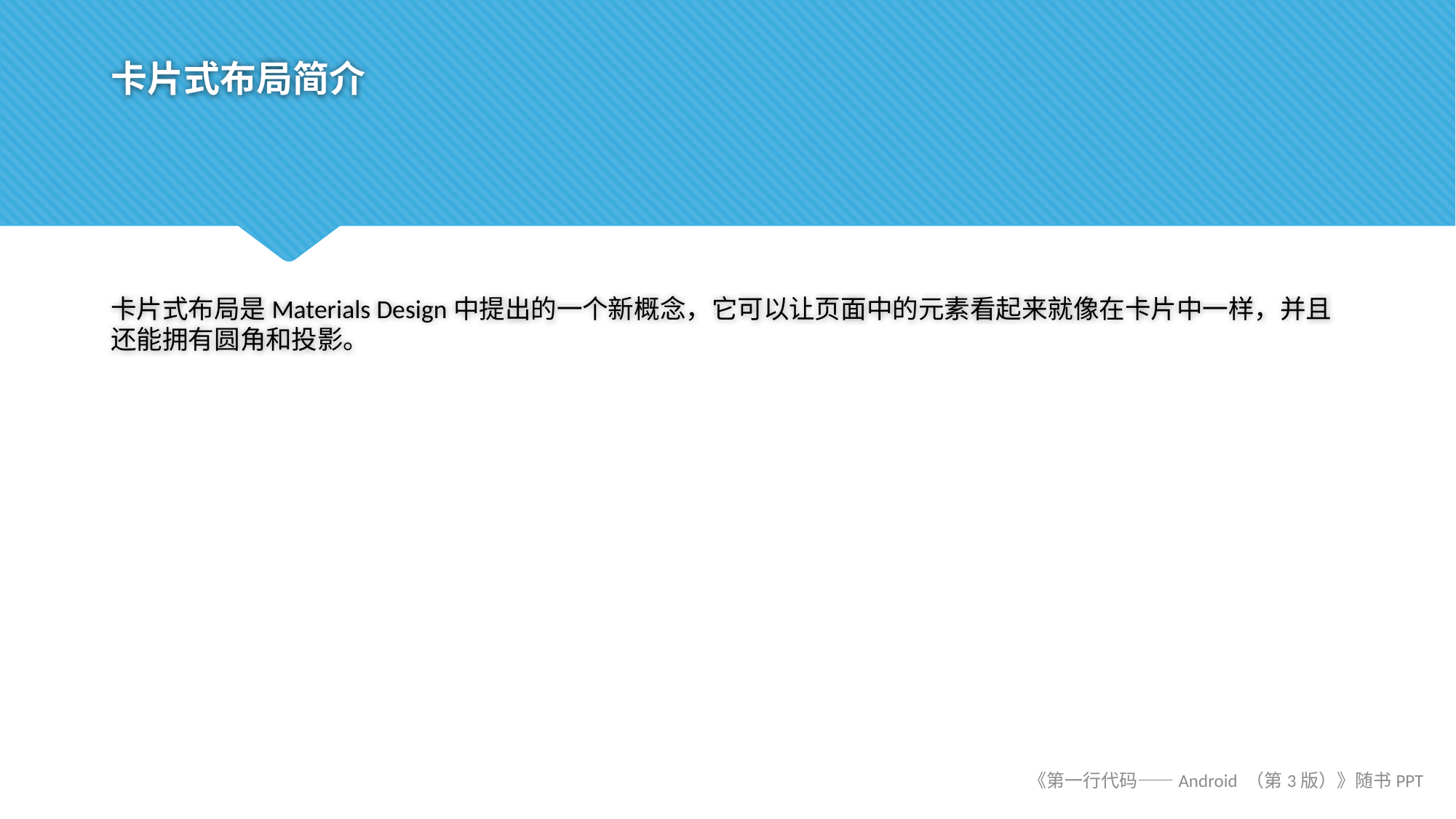

# 卡片式布局简介
卡片式布局是Materials Design中提出的一个新概念，它可以让页面中的元素看起来就像在卡片中一样，并且还能拥有圆角和投影。